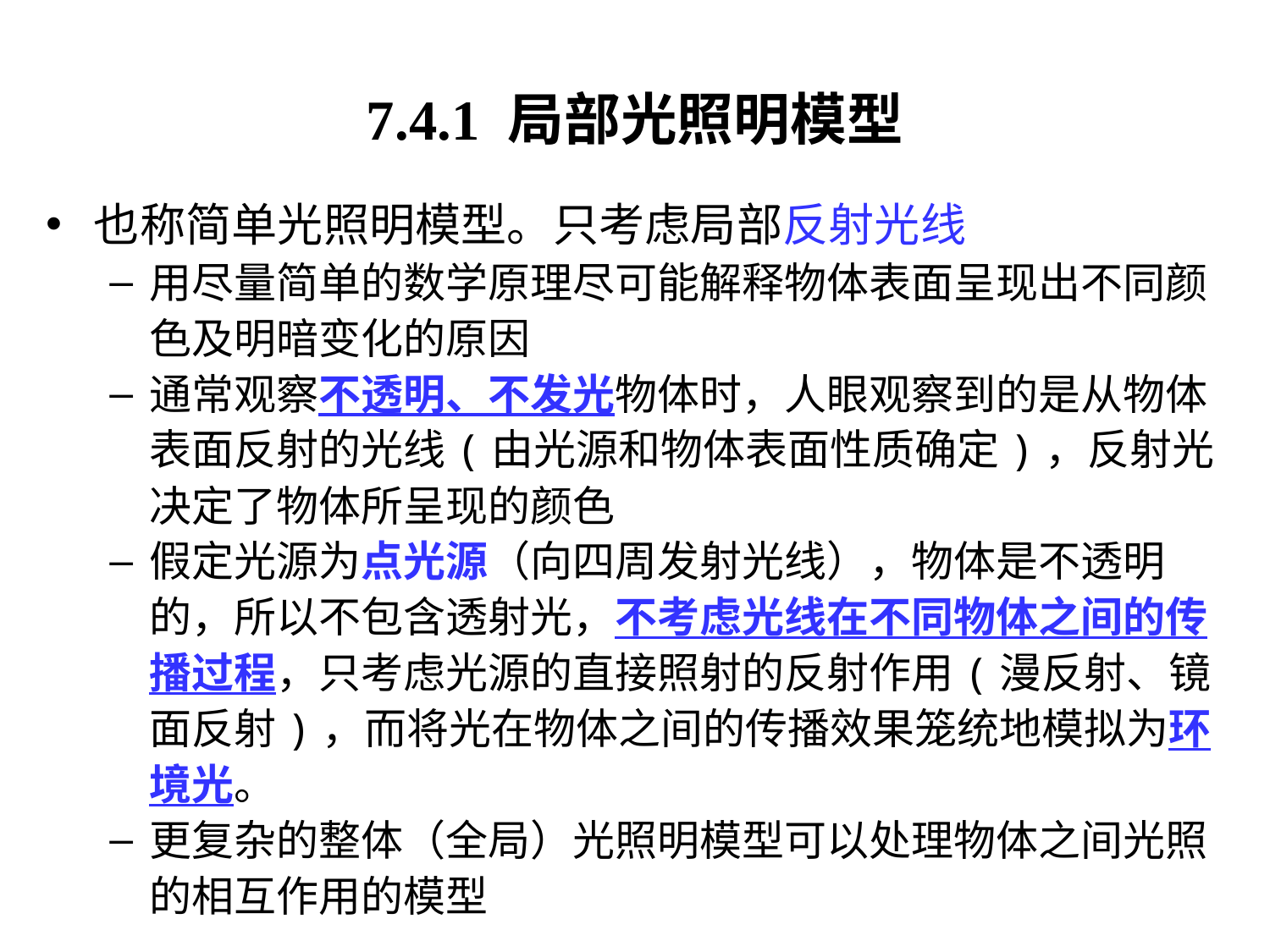

# 7.4.1 局部光照明模型
也称简单光照明模型。只考虑局部反射光线
用尽量简单的数学原理尽可能解释物体表面呈现出不同颜色及明暗变化的原因
通常观察不透明、不发光物体时，人眼观察到的是从物体表面反射的光线(由光源和物体表面性质确定)，反射光决定了物体所呈现的颜色
假定光源为点光源（向四周发射光线），物体是不透明的，所以不包含透射光，不考虑光线在不同物体之间的传播过程，只考虑光源的直接照射的反射作用(漫反射、镜面反射)，而将光在物体之间的传播效果笼统地模拟为环境光。
更复杂的整体（全局）光照明模型可以处理物体之间光照的相互作用的模型